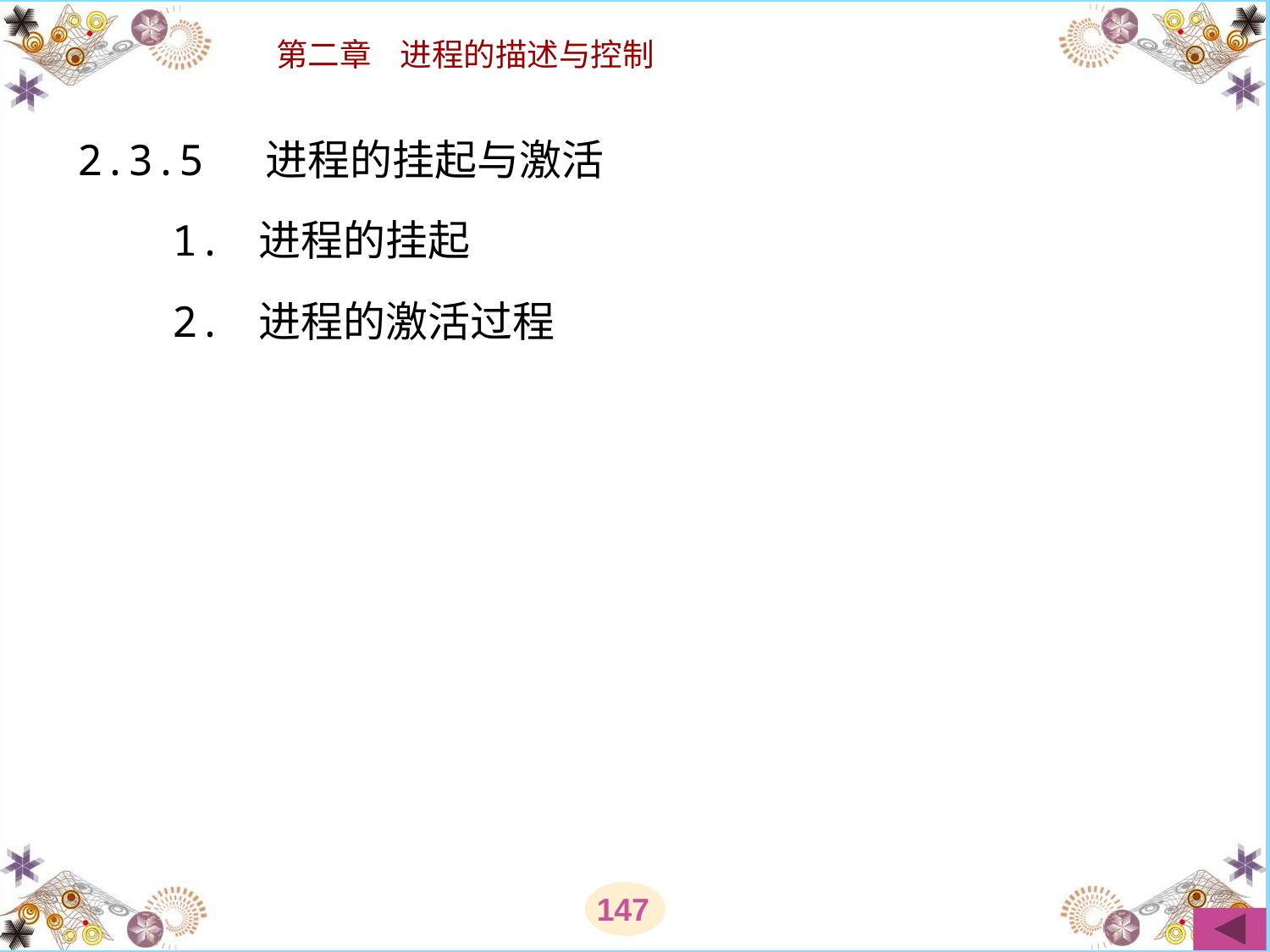

# 2.3.5  进程的挂起与激活 　　1. 进程的挂起 　　2. 进程的激活过程